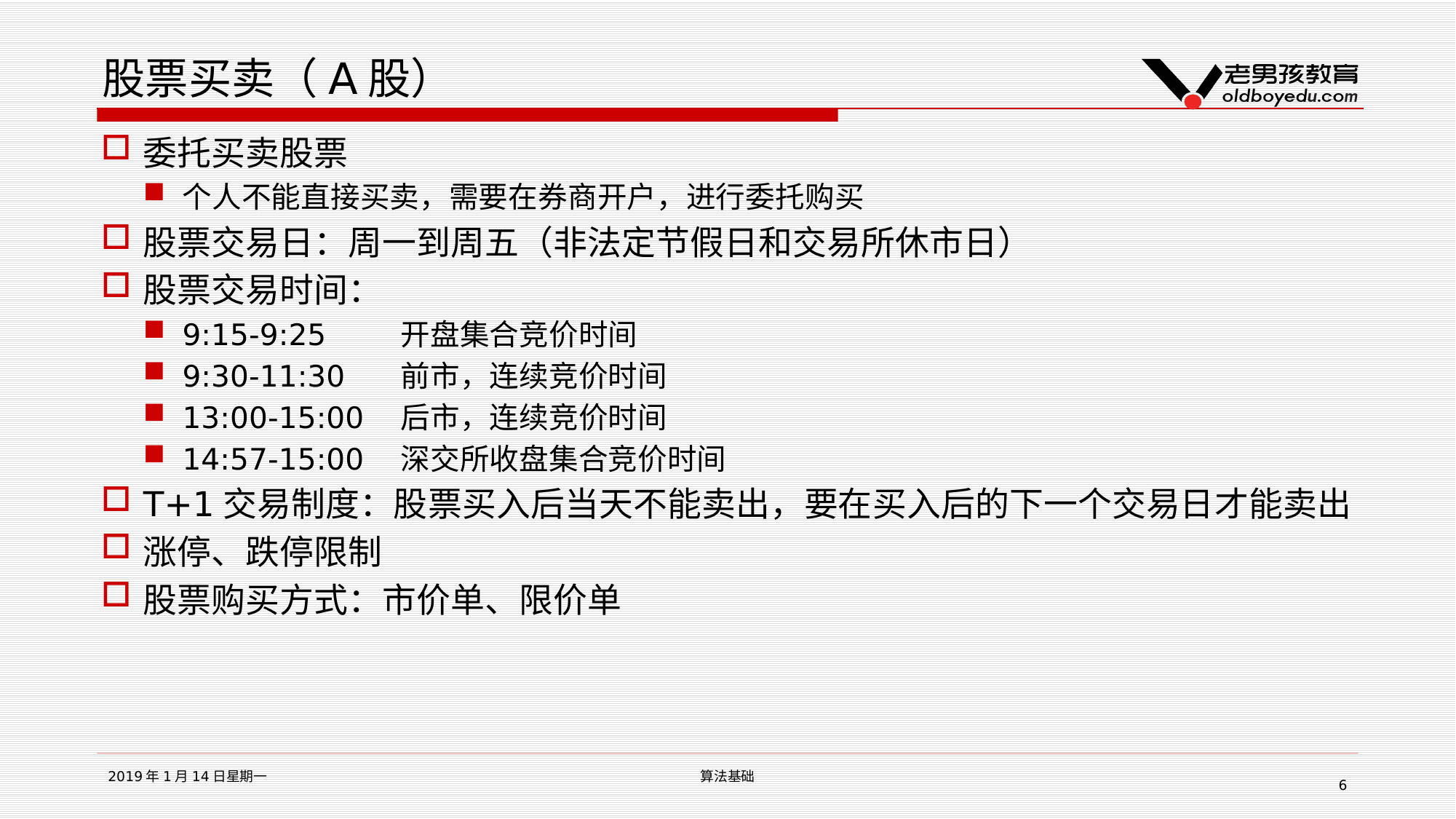

# 股票买卖（A股）
委托买卖股票
个人不能直接买卖，需要在券商开户，进行委托购买
股票交易日：周一到周五（非法定节假日和交易所休市日）
股票交易时间：
9:15-9:25	开盘集合竞价时间
9:30-11:30	前市，连续竞价时间
13:00-15:00	后市，连续竞价时间
14:57-15:00	深交所收盘集合竞价时间
T+1交易制度：股票买入后当天不能卖出，要在买入后的下一个交易日才能卖出
涨停、跌停限制
股票购买方式：市价单、限价单
2019年1月14日星期一
算法基础
6